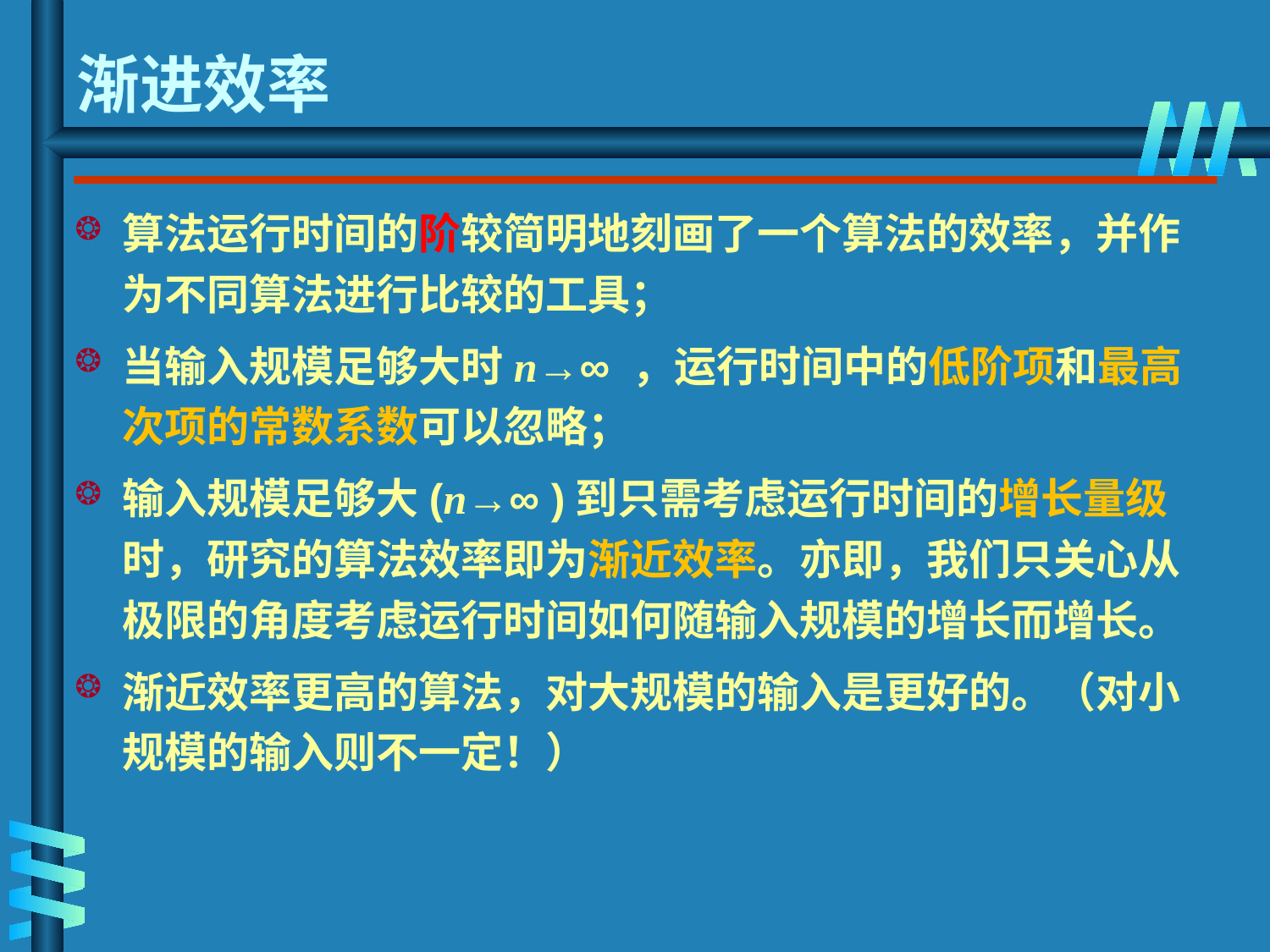

# 渐进效率
算法运行时间的阶较简明地刻画了一个算法的效率，并作为不同算法进行比较的工具；
当输入规模足够大时n→∞ ，运行时间中的低阶项和最高次项的常数系数可以忽略；
输入规模足够大(n→∞ )到只需考虑运行时间的增长量级时，研究的算法效率即为渐近效率。亦即，我们只关心从极限的角度考虑运行时间如何随输入规模的增长而增长。
渐近效率更高的算法，对大规模的输入是更好的。（对小规模的输入则不一定！）